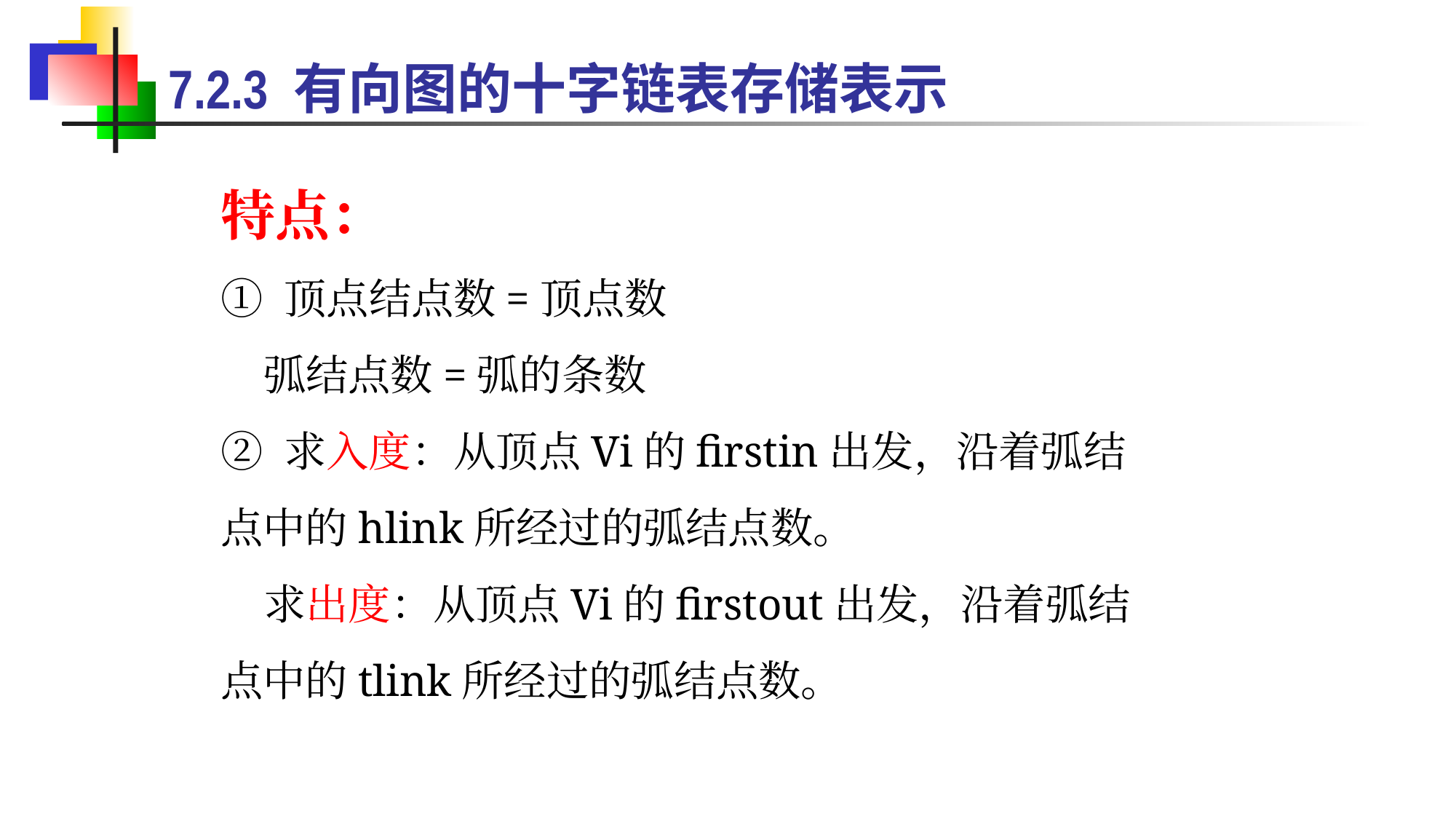

7.2.3 有向图的十字链表存储表示
特点：
① 顶点结点数=顶点数
   弧结点数=弧的条数
② 求入度：从顶点Vi的firstin出发，沿着弧结点中的hlink所经过的弧结点数。
   求出度：从顶点Vi的firstout出发，沿着弧结点中的tlink所经过的弧结点数。